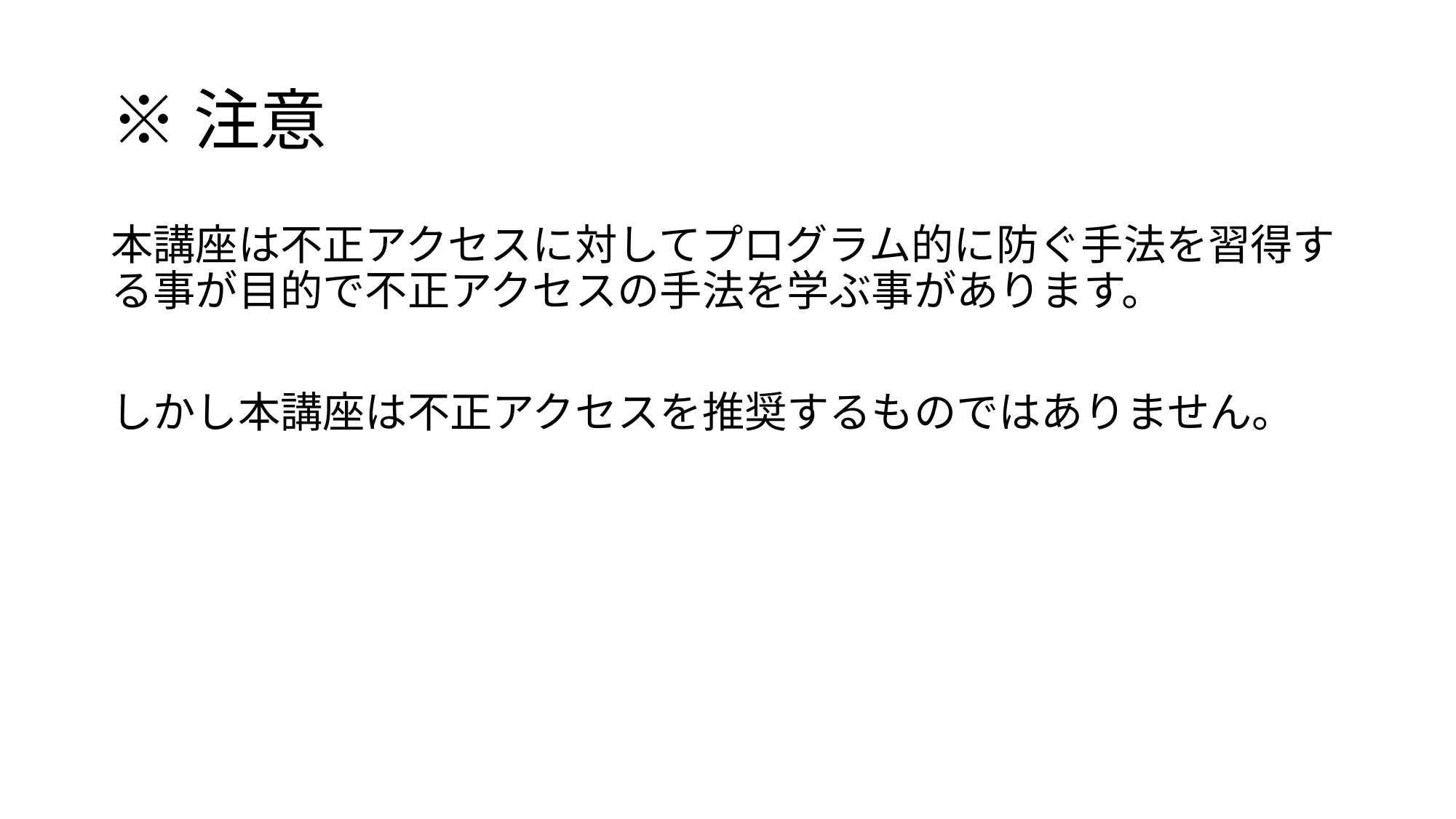

# ※注意
本講座は不正アクセスに対してプログラム的に防ぐ手法を習得する事が目的で不正アクセスの手法を学ぶ事があります。

しかし本講座は不正アクセスを推奨するものではありません。